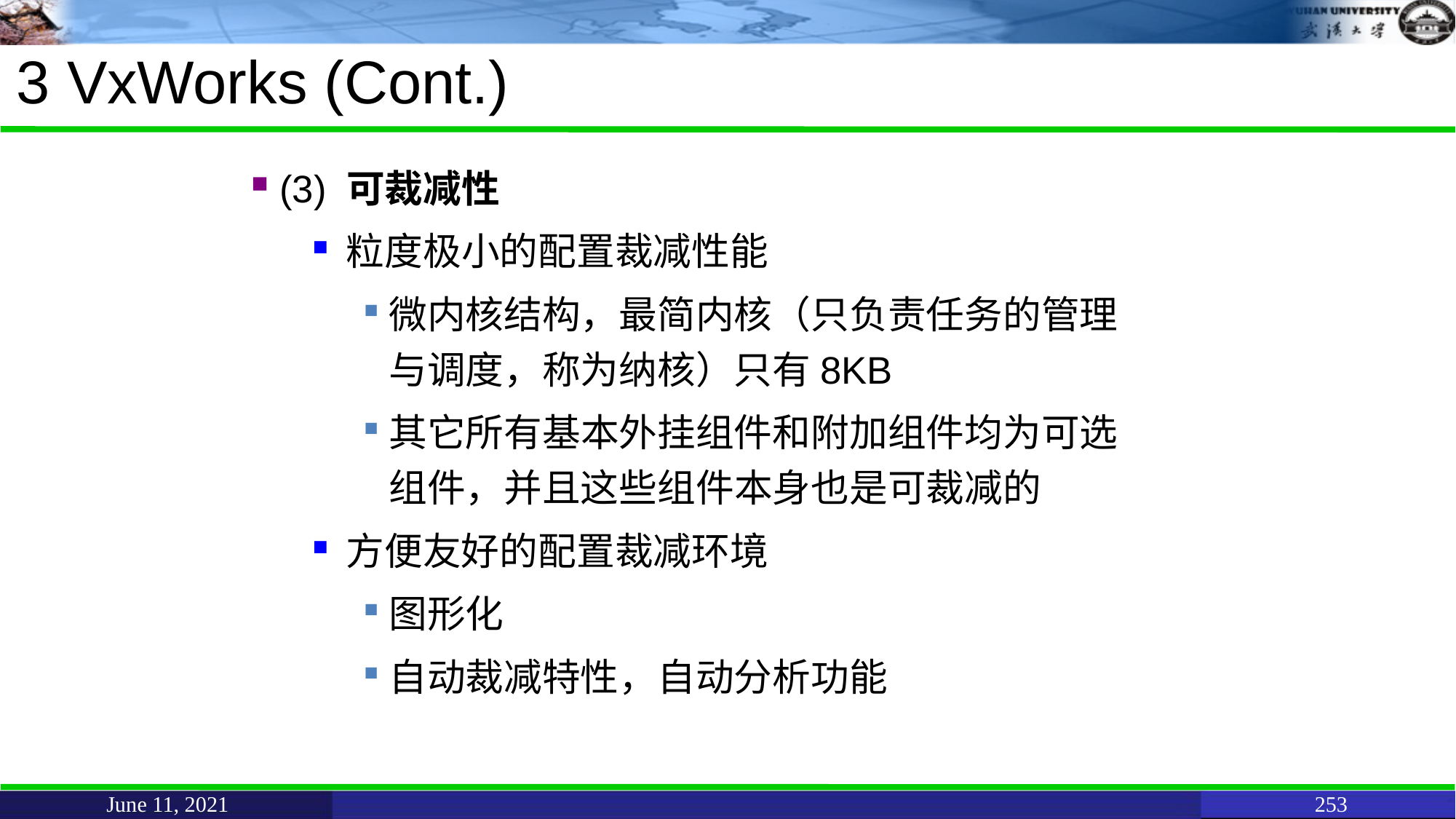

# 3 VxWorks (Cont.)
 (3) 可裁减性
 粒度极小的配置裁减性能
微内核结构，最简内核（只负责任务的管理与调度，称为纳核）只有8KB
其它所有基本外挂组件和附加组件均为可选组件，并且这些组件本身也是可裁减的
 方便友好的配置裁减环境
图形化
自动裁减特性，自动分析功能
June 11, 2021

253